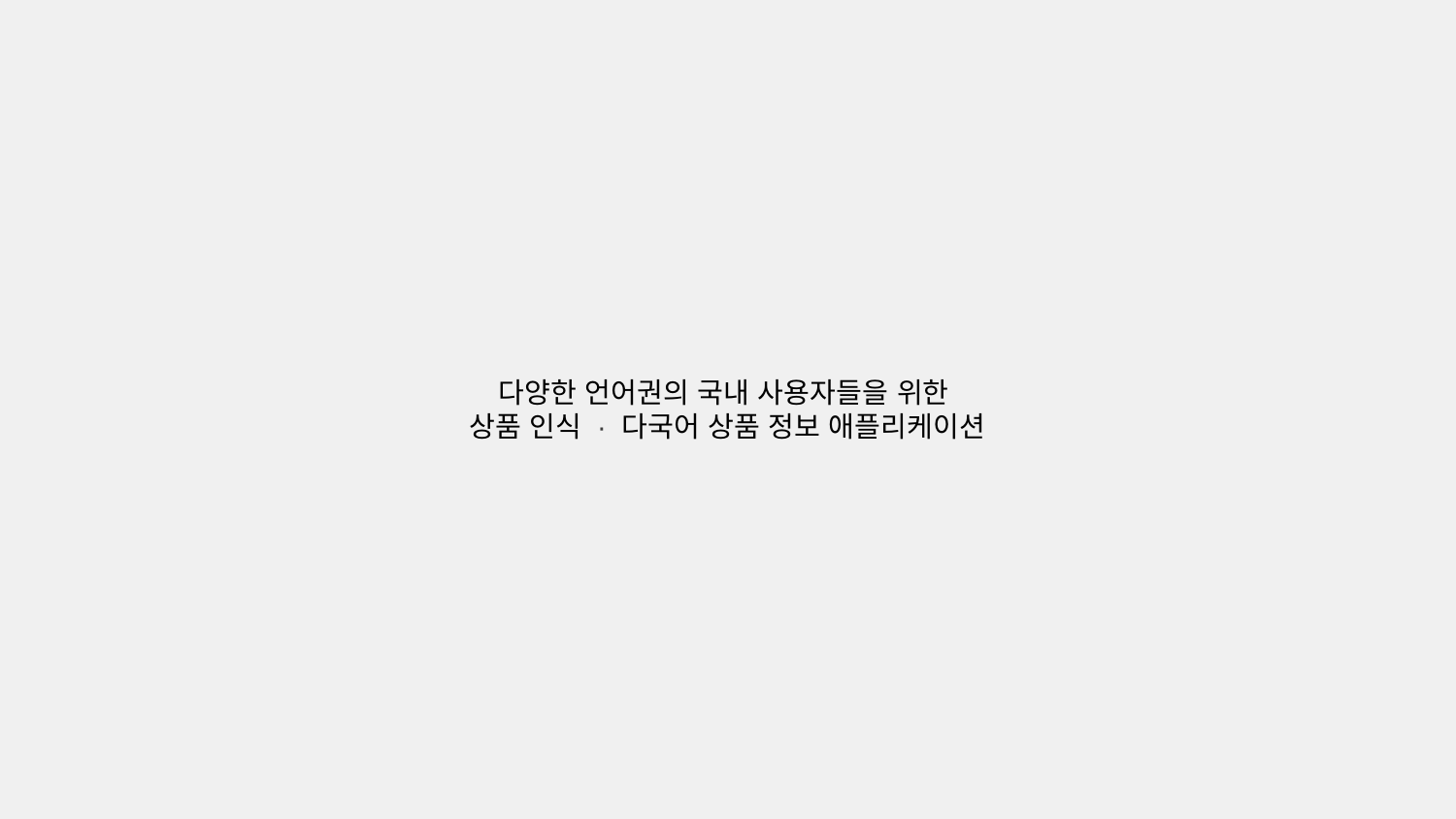

다양한 언어권의 국내 사용자들을 위한
상품 인식 · 다국어 상품 정보 애플리케이션